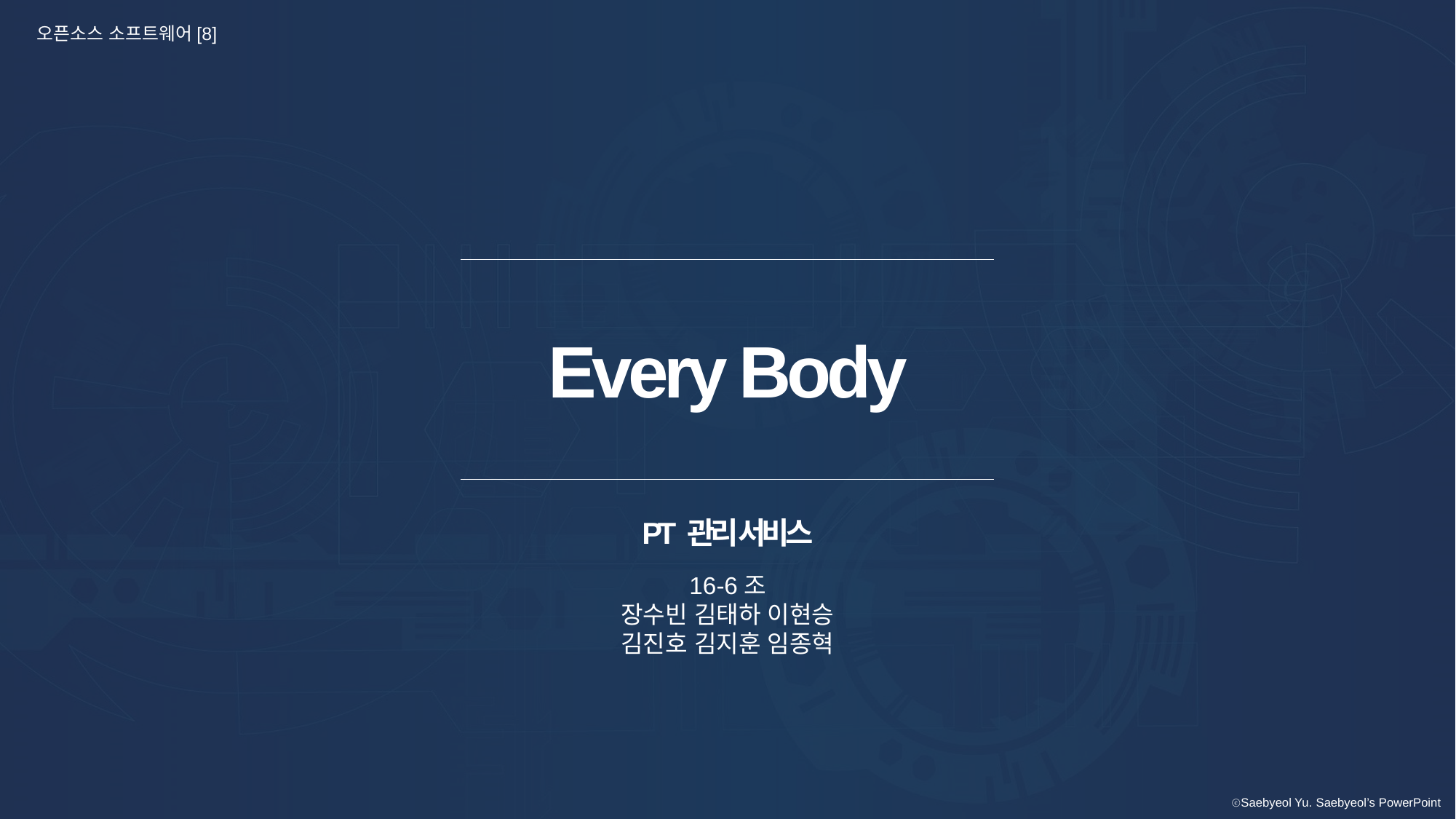

오픈소스 소프트웨어[8]
Every Body
PT 관리 서비스
16-6조
장수빈 김태하 이현승
김진호 김지훈 임종혁